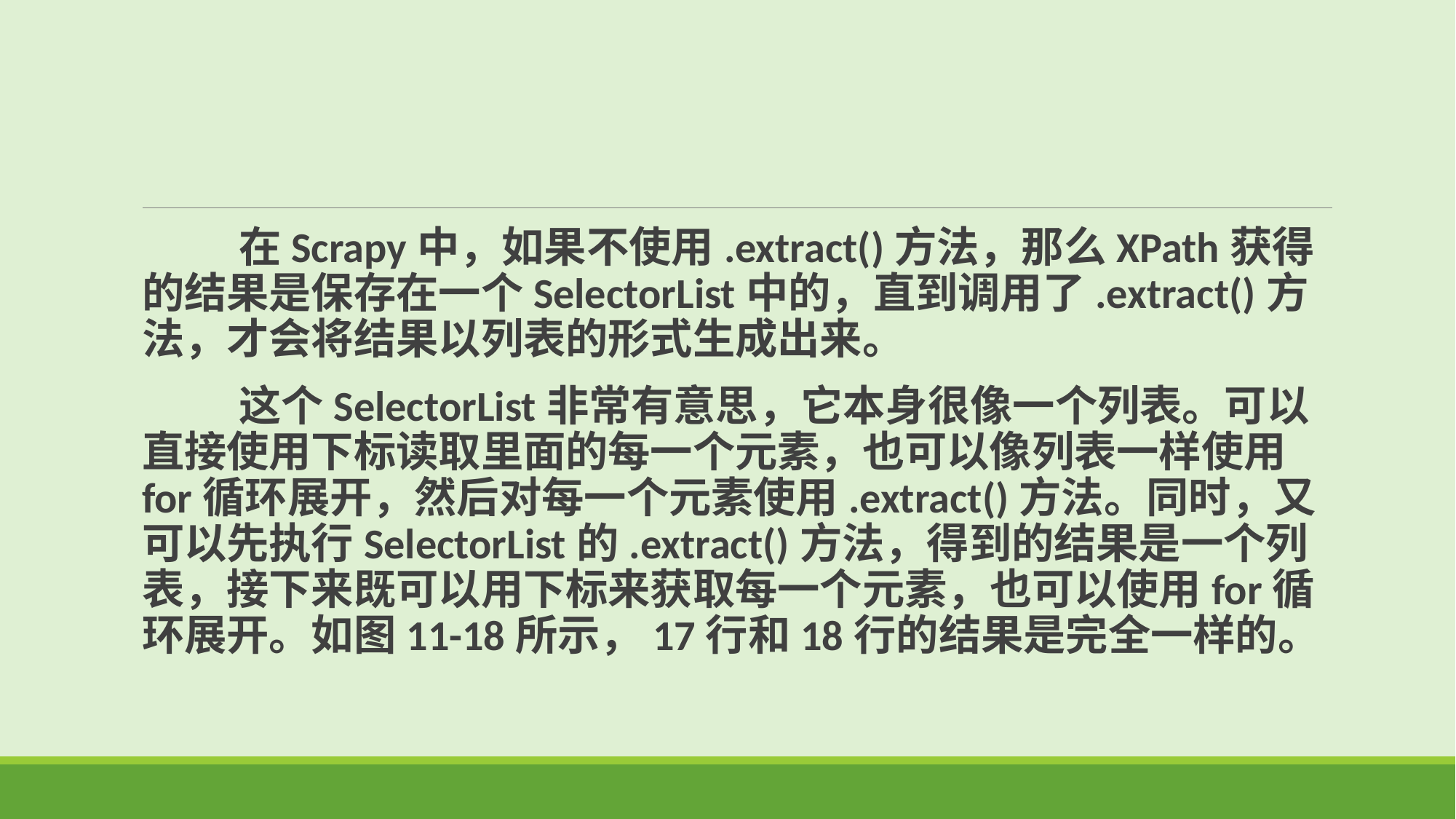

在Scrapy中，如果不使用.extract()方法，那么XPath获得的结果是保存在一个SelectorList中的，直到调用了.extract()方法，才会将结果以列表的形式生成出来。
         这个SelectorList非常有意思，它本身很像一个列表。可以直接使用下标读取里面的每一个元素，也可以像列表一样使用for循环展开，然后对每一个元素使用.extract()方法。同时，又可以先执行SelectorList的.extract()方法，得到的结果是一个列表，接下来既可以用下标来获取每一个元素，也可以使用for循环展开。如图11-18所示，17行和18行的结果是完全一样的。